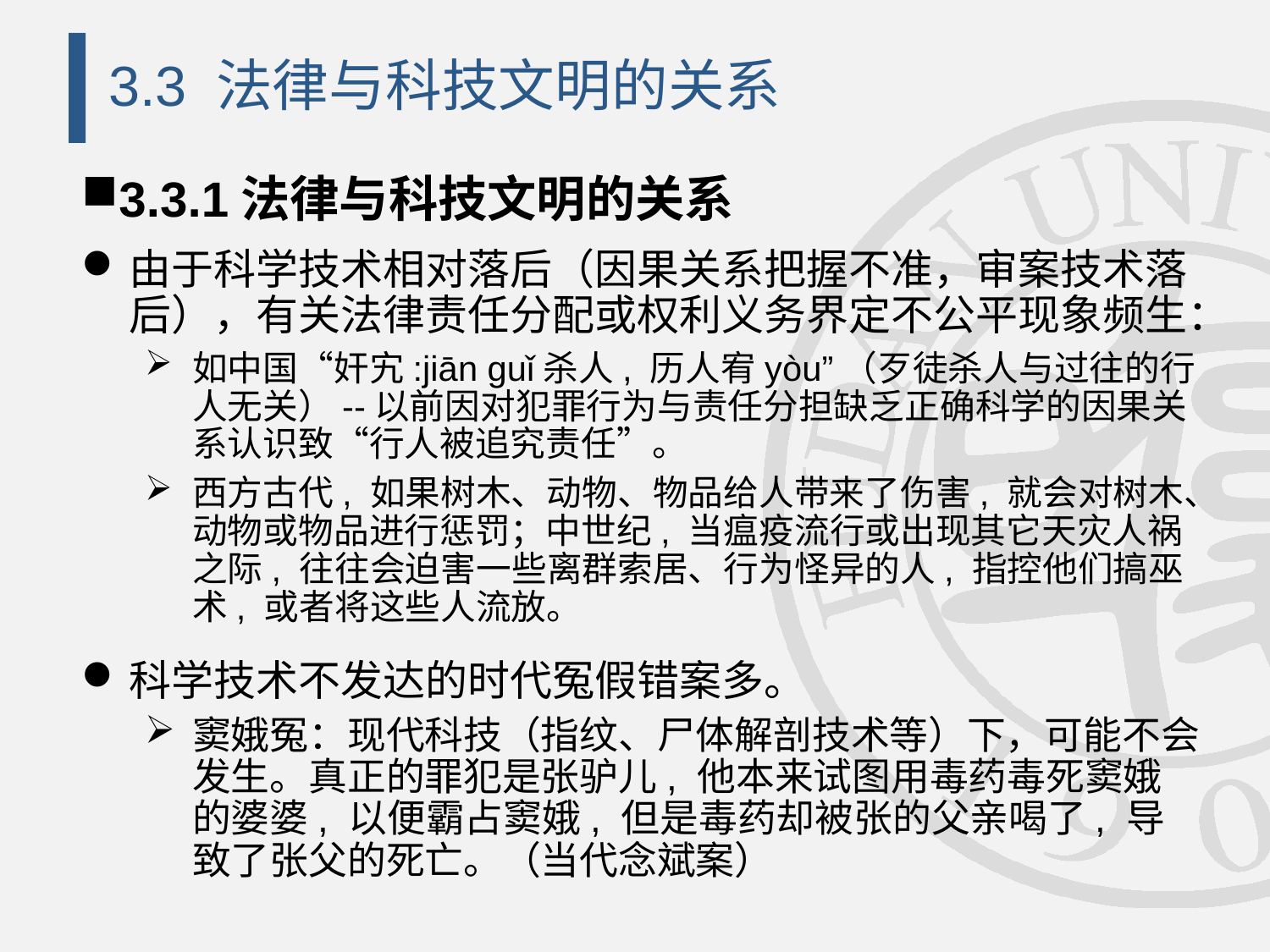

# 3.3 法律与科技文明的关系
3.3.1法律与科技文明的关系
由于科学技术相对落后（因果关系把握不准，审案技术落后），有关法律责任分配或权利义务界定不公平现象频生：
如中国“奸宄:jiān guǐ杀人, 历人宥yòu”（歹徒杀人与过往的行人无关）--以前因对犯罪行为与责任分担缺乏正确科学的因果关系认识致“行人被追究责任”。
西方古代, 如果树木、动物、物品给人带来了伤害, 就会对树木、动物或物品进行惩罚；中世纪, 当瘟疫流行或出现其它天灾人祸之际, 往往会迫害一些离群索居、行为怪异的人, 指控他们搞巫术, 或者将这些人流放。
科学技术不发达的时代冤假错案多。
窦娥冤：现代科技（指纹、尸体解剖技术等）下，可能不会发生。真正的罪犯是张驴儿, 他本来试图用毒药毒死窦娥的婆婆, 以便霸占窦娥, 但是毒药却被张的父亲喝了, 导致了张父的死亡。（当代念斌案）